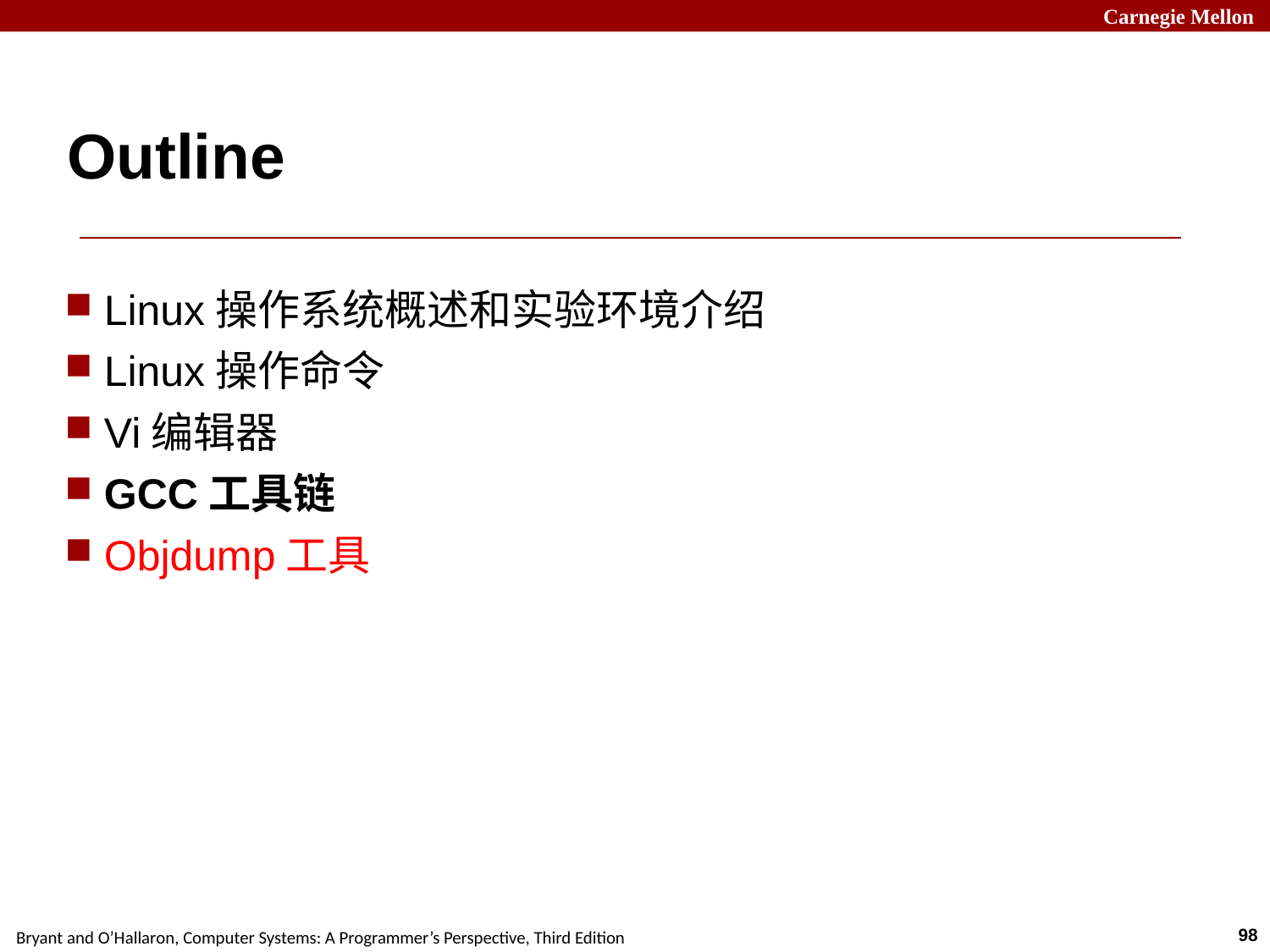

# Outline
Linux操作系统概述和实验环境介绍
Linux操作命令
Vi编辑器
GCC工具链
Objdump工具